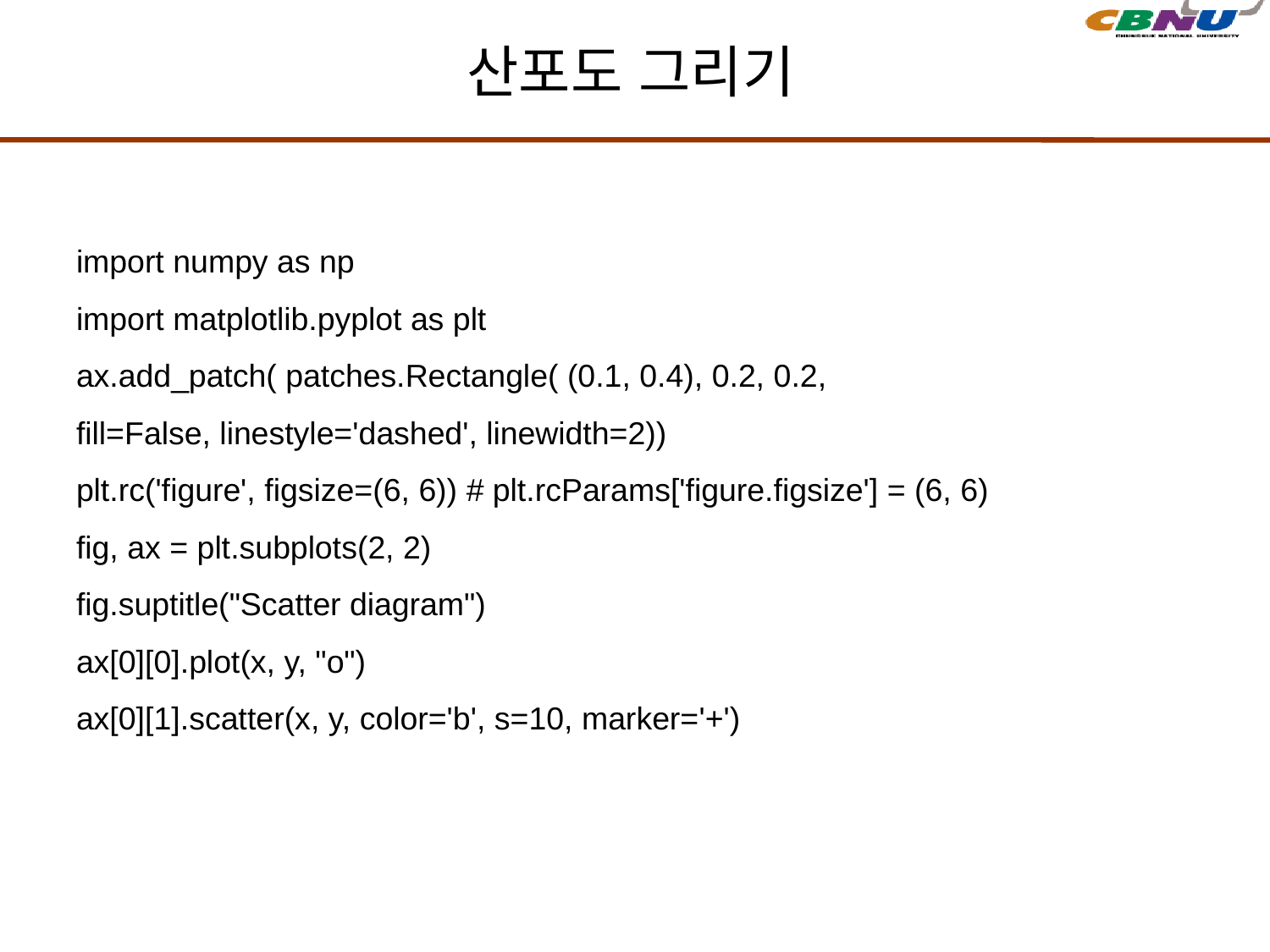

# 산포도 그리기
import numpy as np
import matplotlib.pyplot as plt
ax.add_patch( patches.Rectangle( (0.1, 0.4), 0.2, 0.2,
fill=False, linestyle='dashed', linewidth=2))
plt.rc('figure', figsize=(6, 6)) # plt.rcParams['figure.figsize'] = (6, 6)
fig, ax = plt.subplots(2, 2)
fig.suptitle("Scatter diagram")
ax[0][0].plot(x, y, "o")
ax[0][1].scatter(x, y, color='b', s=10, marker='+')